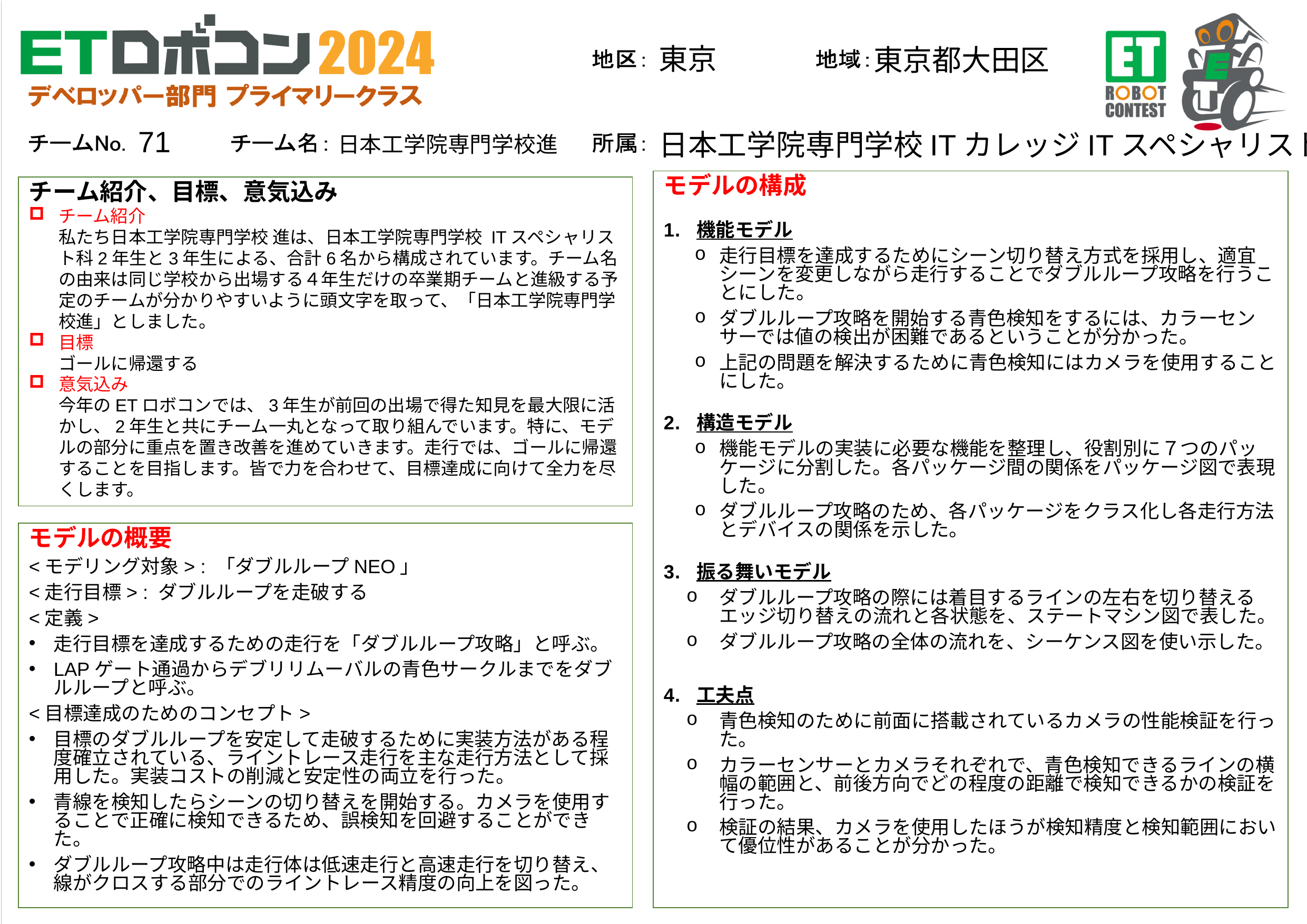

東京
東京都大田区
71
日本工学院専門学校ITカレッジITスペシャリスト科
日本工学院専門学校進
モデルの構成
機能モデル
走行目標を達成するためにシーン切り替え方式を採用し、適宜シーンを変更しながら走行することでダブルループ攻略を行うことにした。
ダブルループ攻略を開始する青色検知をするには、カラーセンサーでは値の検出が困難であるということが分かった。
上記の問題を解決するために青色検知にはカメラを使用することにした。
構造モデル
機能モデルの実装に必要な機能を整理し、役割別に７つのパッケージに分割した。各パッケージ間の関係をパッケージ図で表現した。
ダブルループ攻略のため、各パッケージをクラス化し各走行方法とデバイスの関係を示した。
振る舞いモデル
ダブルループ攻略の際には着目するラインの左右を切り替えるエッジ切り替えの流れと各状態を、ステートマシン図で表した。
ダブルループ攻略の全体の流れを、シーケンス図を使い示した。
工夫点
青色検知のために前面に搭載されているカメラの性能検証を行った。
カラーセンサーとカメラそれぞれで、青色検知できるラインの横幅の範囲と、前後方向でどの程度の距離で検知できるかの検証を行った。
検証の結果、カメラを使用したほうが検知精度と検知範囲において優位性があることが分かった。

チーム紹介、目標、意気込み
チーム紹介
私たち日本工学院専門学校 進は、日本工学院専門学校 ITスペシャリスト科2年生と3年生による、合計6名から構成されています。チーム名の由来は同じ学校から出場する４年生だけの卒業期チームと進級する予定のチームが分かりやすいように頭文字を取って、「日本工学院専門学校進」としました。
目標
ゴールに帰還する
意気込み
今年のETロボコンでは、3年生が前回の出場で得た知見を最大限に活かし、2年生と共にチーム一丸となって取り組んでいます。特に、モデルの部分に重点を置き改善を進めていきます。走行では、ゴールに帰還することを目指します。皆で力を合わせて、目標達成に向けて全力を尽くします。
モデルの概要
<モデリング対象> : 「ダブルループNEO」
<走行目標> : ダブルループを走破する
<定義>
走行目標を達成するための走行を「ダブルループ攻略」と呼ぶ。
LAPゲート通過からデブリリムーバルの青色サークルまでをダブルループと呼ぶ。
<目標達成のためのコンセプト>
目標のダブルループを安定して走破するために実装方法がある程度確立されている、ライントレース走行を主な走行方法として採用した。実装コストの削減と安定性の両立を行った。
青線を検知したらシーンの切り替えを開始する。カメラを使用することで正確に検知できるため、誤検知を回避することができた。
ダブルループ攻略中は走行体は低速走行と高速走行を切り替え、線がクロスする部分でのライントレース精度の向上を図った。